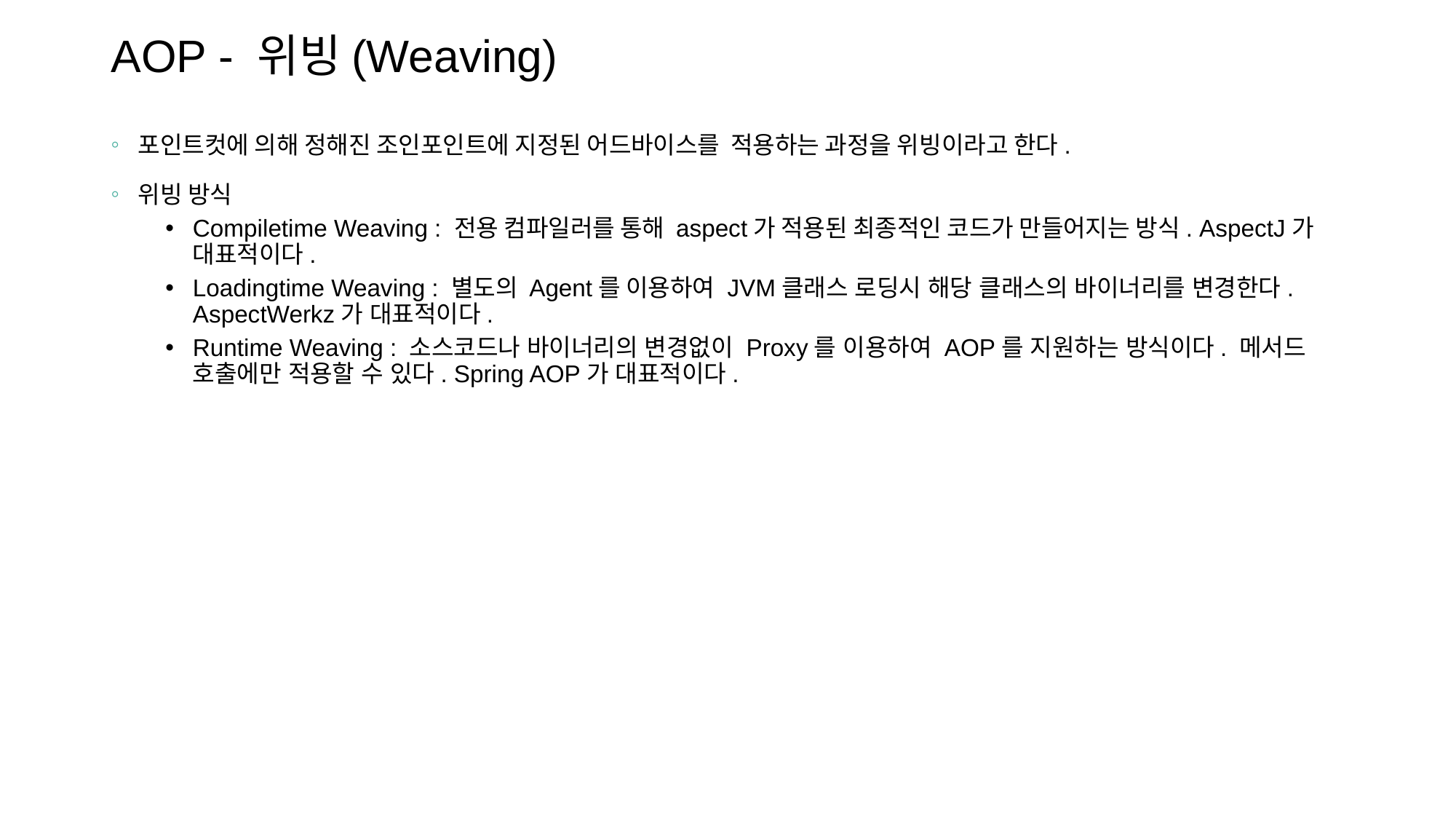

# AOP - 위빙(Weaving)
포인트컷에 의해 정해진 조인포인트에 지정된 어드바이스를  적용하는 과정을 위빙이라고 한다.
위빙 방식
Compiletime Weaving : 전용 컴파일러를 통해 aspect가 적용된 최종적인 코드가 만들어지는 방식. AspectJ가 대표적이다.
Loadingtime Weaving : 별도의 Agent를 이용하여 JVM클래스 로딩시 해당 클래스의 바이너리를 변경한다. AspectWerkz가 대표적이다.
Runtime Weaving : 소스코드나 바이너리의 변경없이 Proxy를 이용하여 AOP를 지원하는 방식이다. 메서드 호출에만 적용할 수 있다. Spring AOP가 대표적이다.